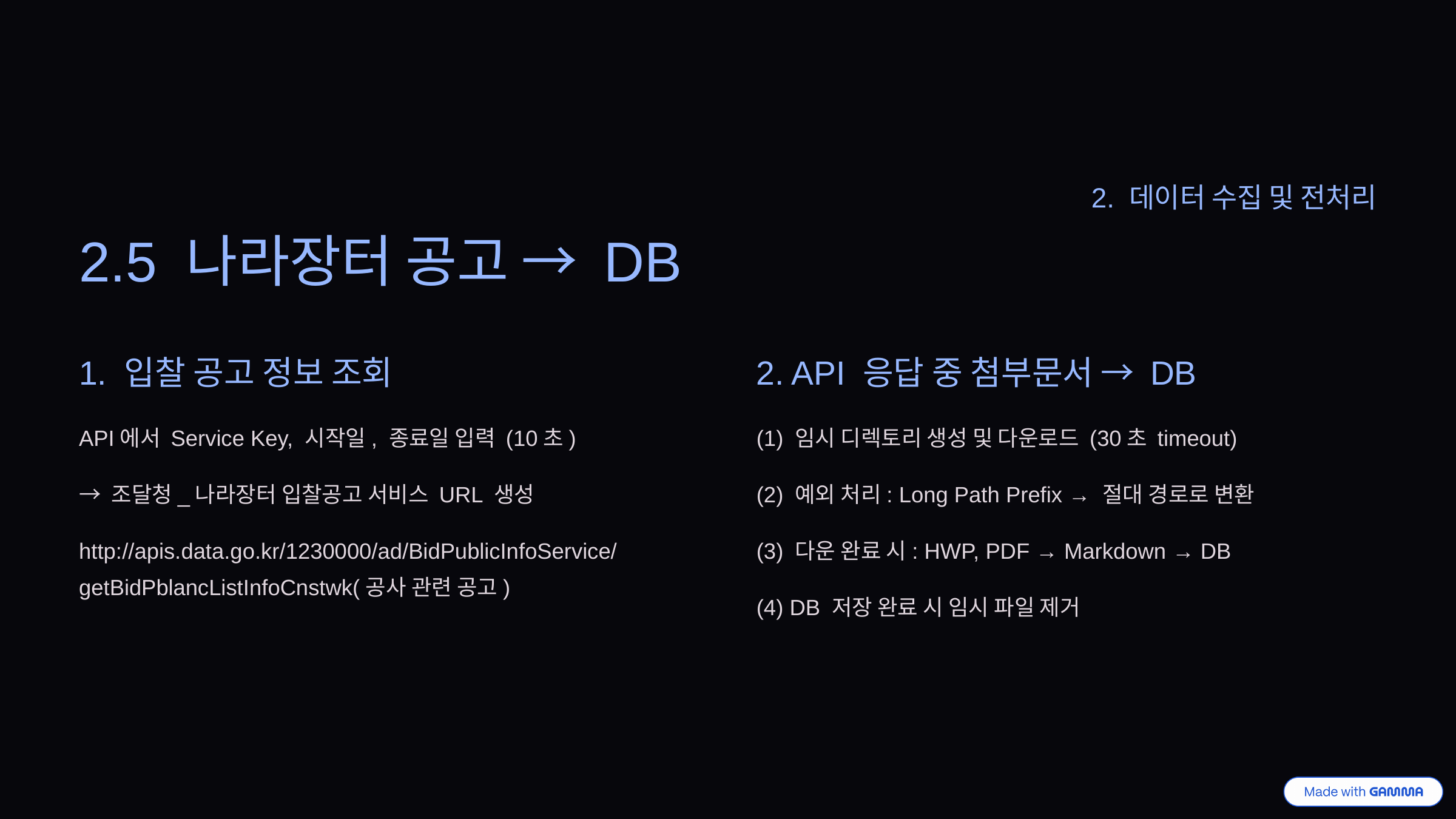

2. 데이터 수집 및 전처리
2.5 나라장터 공고 → DB
1. 입찰 공고 정보 조회
2. API 응답 중 첨부문서 → DB
API에서 Service Key, 시작일, 종료일 입력 (10초)
(1) 임시 디렉토리 생성 및 다운로드 (30초 timeout)
→ 조달청_나라장터 입찰공고 서비스 URL 생성
(2) 예외 처리: Long Path Prefix → 절대 경로로 변환
http://apis.data.go.kr/1230000/ad/BidPublicInfoService/getBidPblancListInfoCnstwk(공사 관련 공고)
(3) 다운 완료 시: HWP, PDF → Markdown → DB
(4) DB 저장 완료 시 임시 파일 제거